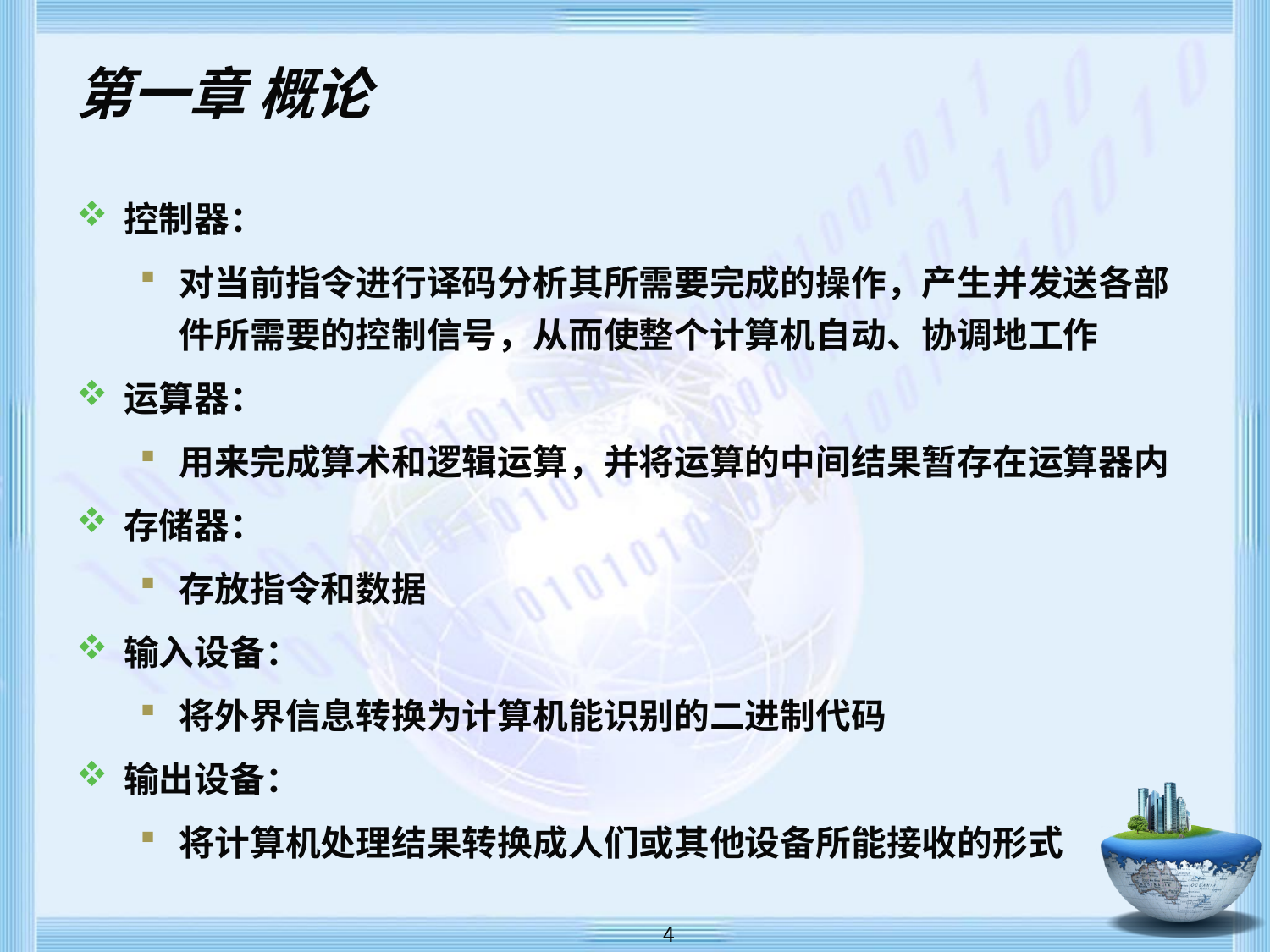

# 第一章 概论
控制器：
对当前指令进行译码分析其所需要完成的操作，产生并发送各部件所需要的控制信号，从而使整个计算机自动、协调地工作
运算器：
用来完成算术和逻辑运算，并将运算的中间结果暂存在运算器内
存储器：
存放指令和数据
输入设备：
将外界信息转换为计算机能识别的二进制代码
输出设备：
将计算机处理结果转换成人们或其他设备所能接收的形式

    4